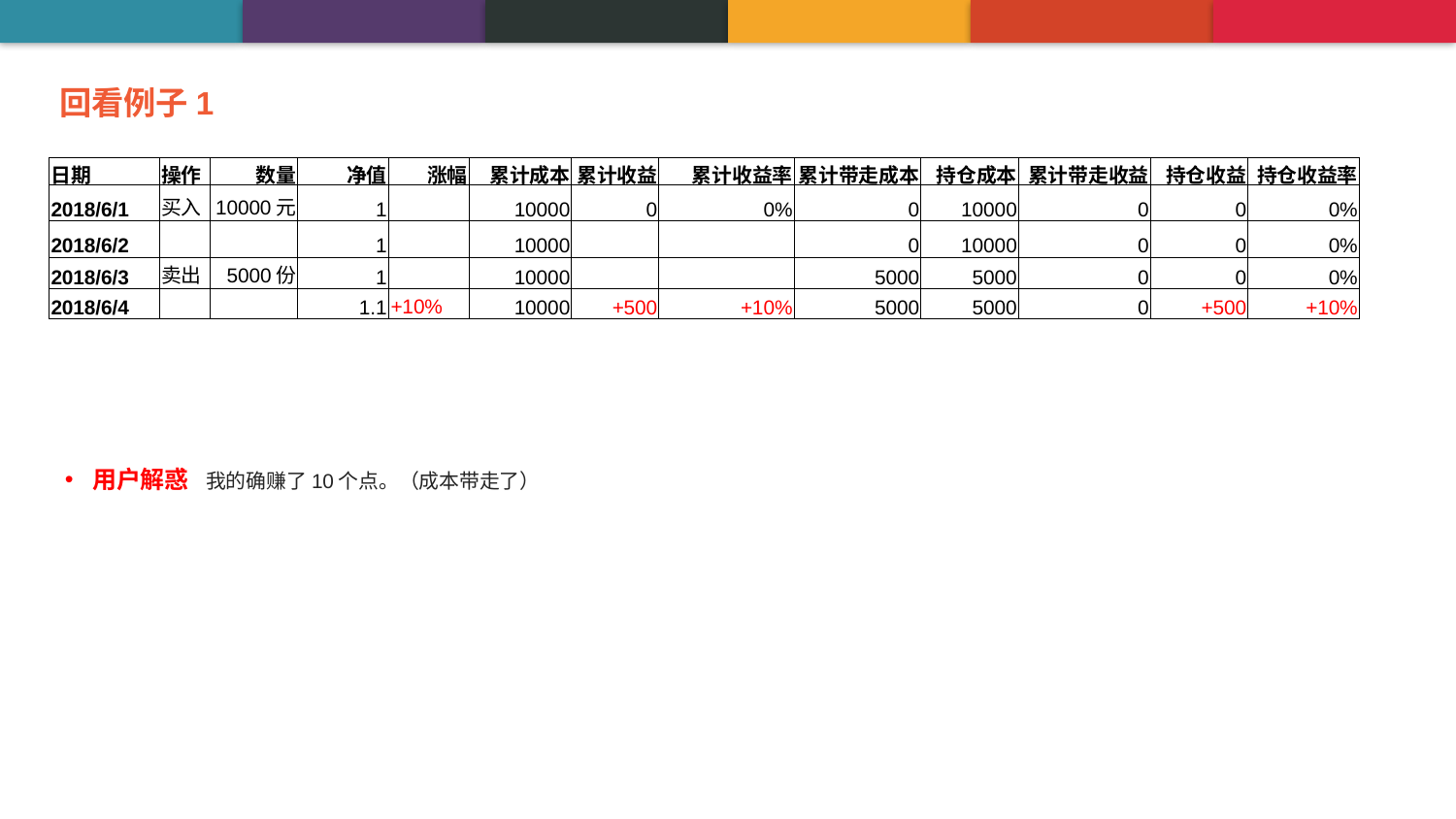

回看例子1
| 日期 | 操作 | 数量 | 净值 | 涨幅 | 累计成本 | 累计收益 | 累计收益率 | 累计带走成本 | 持仓成本 | 累计带走收益 | 持仓收益 | 持仓收益率 |
| --- | --- | --- | --- | --- | --- | --- | --- | --- | --- | --- | --- | --- |
| 2018/6/1 | 买入 | 10000元 | 1 |  | 10000 | 0 | 0% | 0 | 10000 | 0 | 0 | 0% |
| 2018/6/2 |  |  | 1 |  | 10000 |  |  | 0 | 10000 | 0 | 0 | 0% |
| 2018/6/3 | 卖出 | 5000份 | 1 |  | 10000 |  |  | 5000 | 5000 | 0 | 0 | 0% |
| 2018/6/4 |  |  | 1.1 | +10% | 10000 | +500 | +10% | 5000 | 5000 | 0 | +500 | +10% |
用户解惑   我的确赚了10个点。（成本带走了）